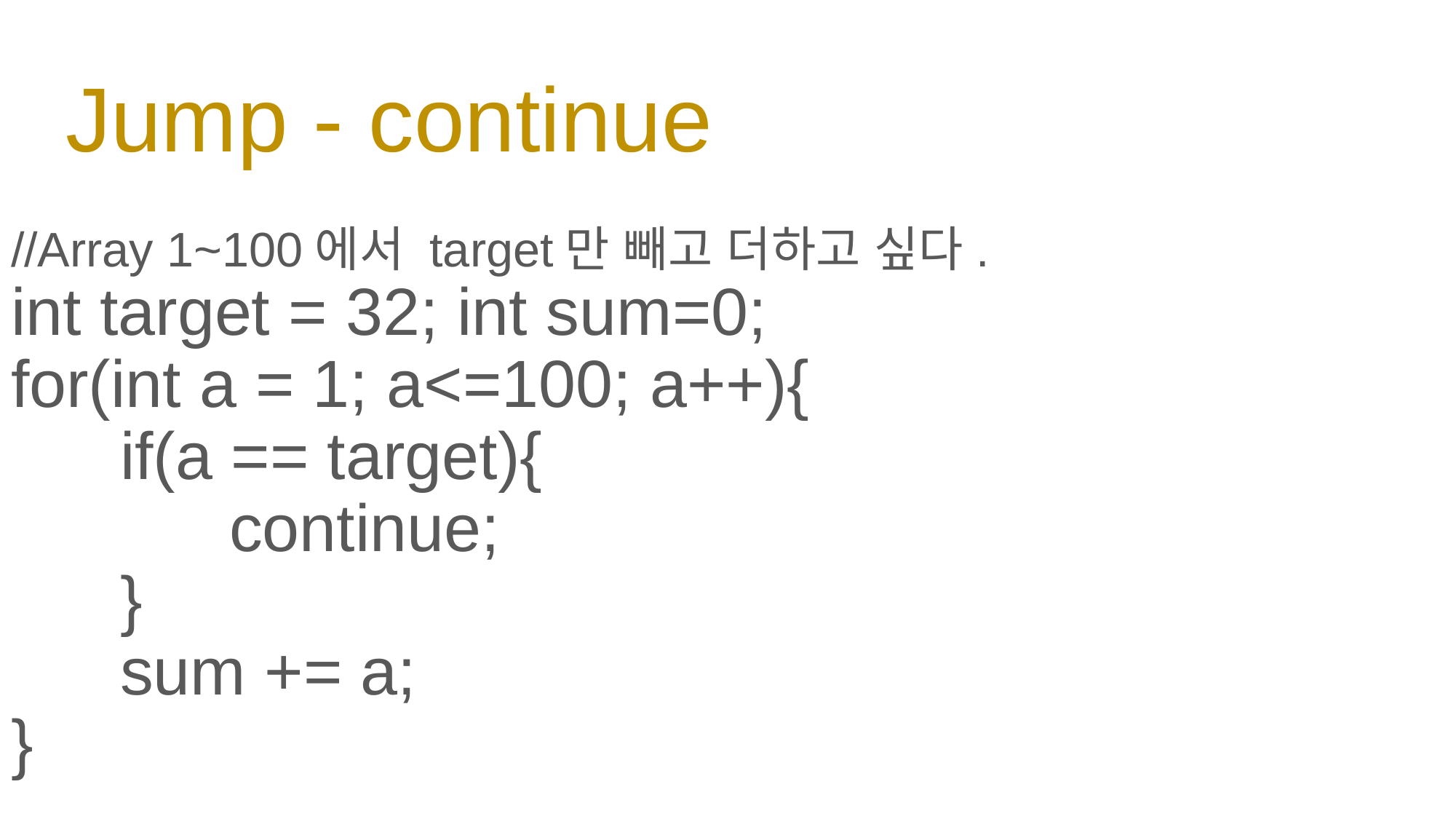

# Jump - continue
//Array 1~100에서 target만 빼고 더하고 싶다.
int target = 32; int sum=0;
for(int a = 1; a<=100; a++){
	if(a == target){
		continue;
	}
	sum += a;
}